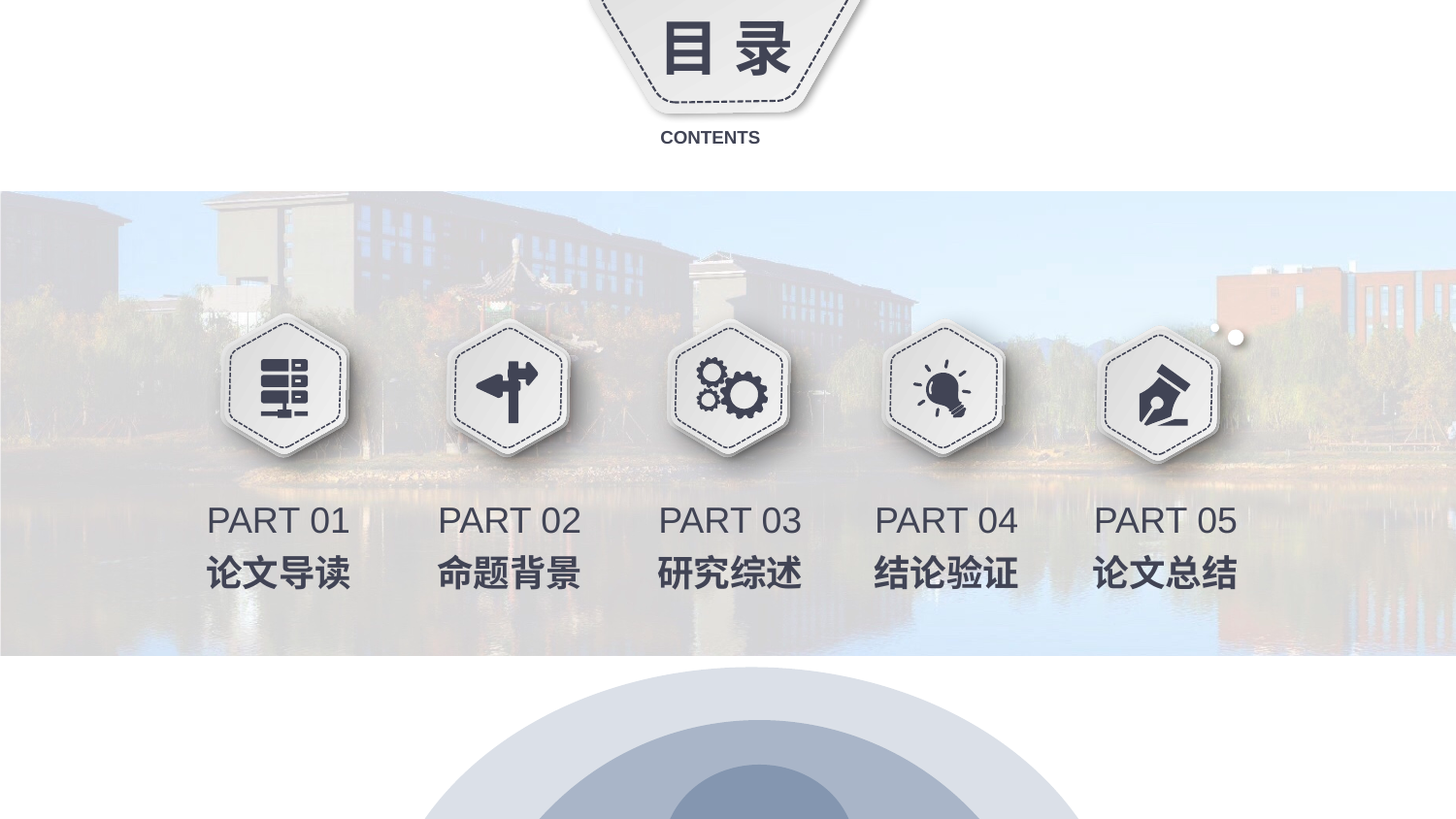

目 录
CONTENTS

PART 01
论文导读
PART 02
命题背景
PART 03
研究综述

PART 04
结论验证
PART 05
论文总结